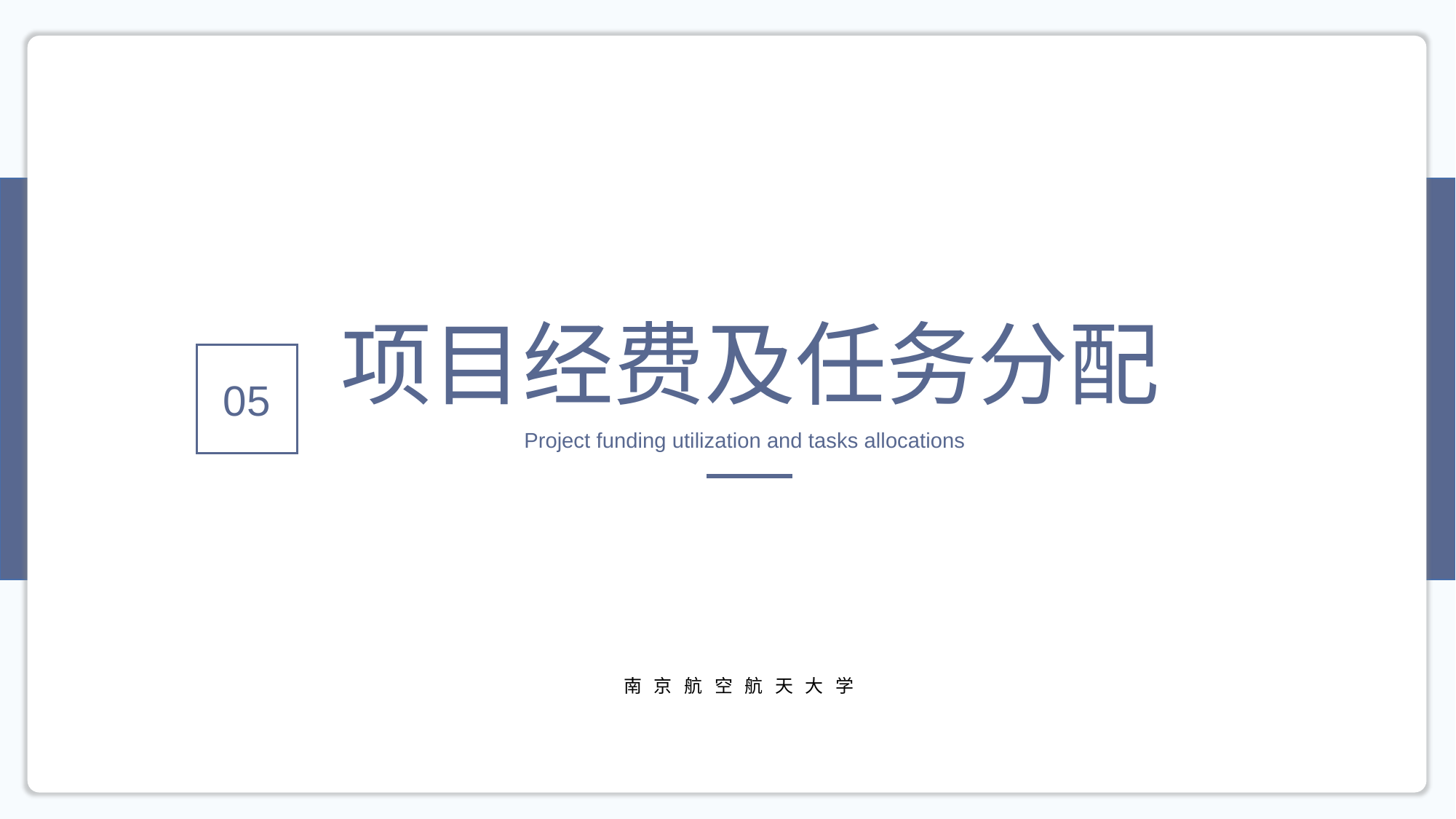

项目经费及任务分配

05
Project funding utilization and tasks allocations

南京航空航天大学